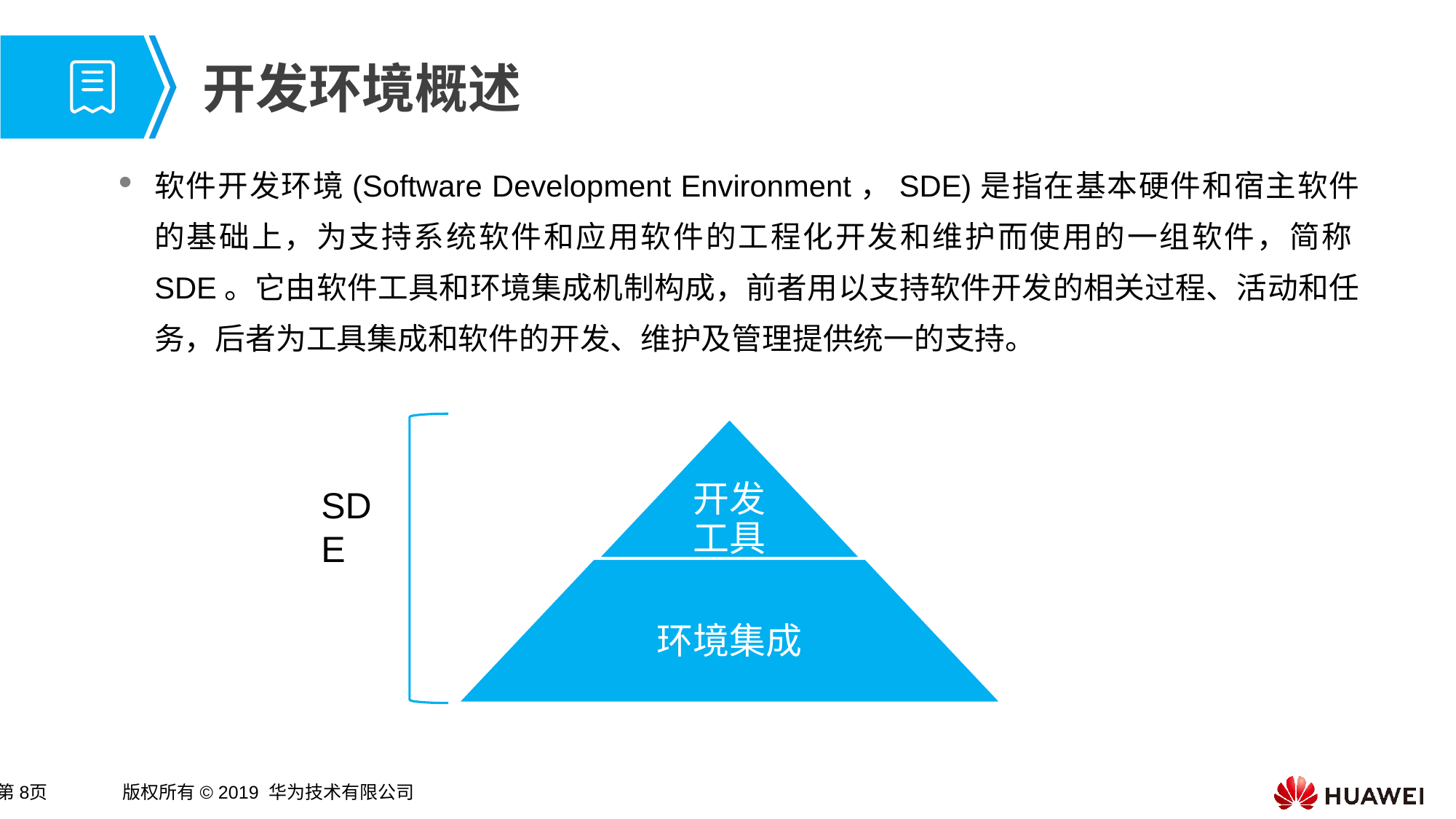

# 开发环境概述
软件开发环境(Software Development Environment，SDE)是指在基本硬件和宿主软件的基础上，为支持系统软件和应用软件的工程化开发和维护而使用的一组软件，简称SDE。它由软件工具和环境集成机制构成，前者用以支持软件开发的相关过程、活动和任务，后者为工具集成和软件的开发、维护及管理提供统一的支持。

开发工具
环境集成
SDE